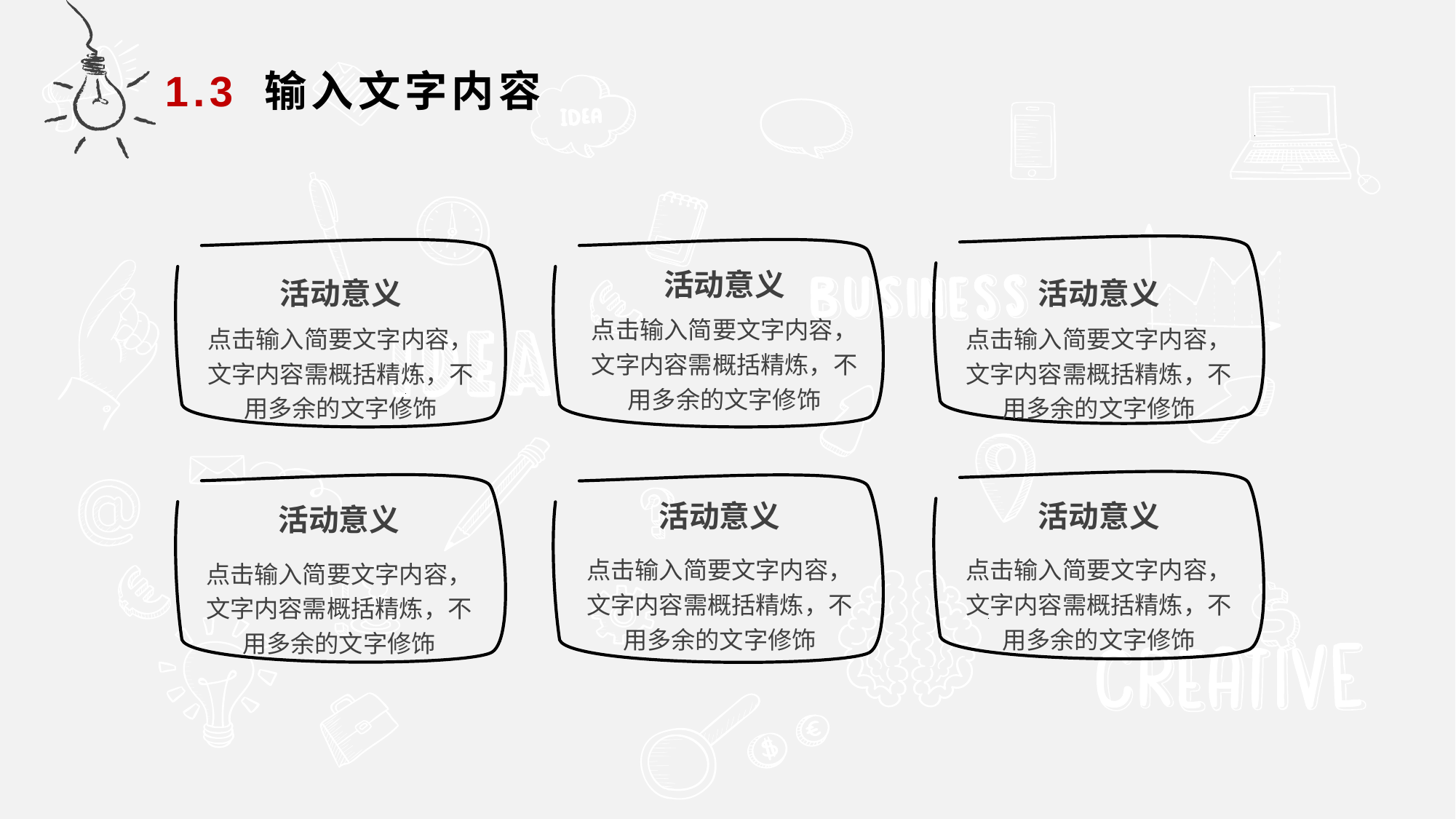

1.3 输入文字内容

活动意义
点击输入简要文字内容，文字内容需概括精炼，不用多余的文字修饰

活动意义
点击输入简要文字内容，文字内容需概括精炼，不用多余的文字修饰

活动意义
点击输入简要文字内容，文字内容需概括精炼，不用多余的文字修饰

活动意义
点击输入简要文字内容，文字内容需概括精炼，不用多余的文字修饰

活动意义
点击输入简要文字内容，文字内容需概括精炼，不用多余的文字修饰

活动意义
点击输入简要文字内容，文字内容需概括精炼，不用多余的文字修饰